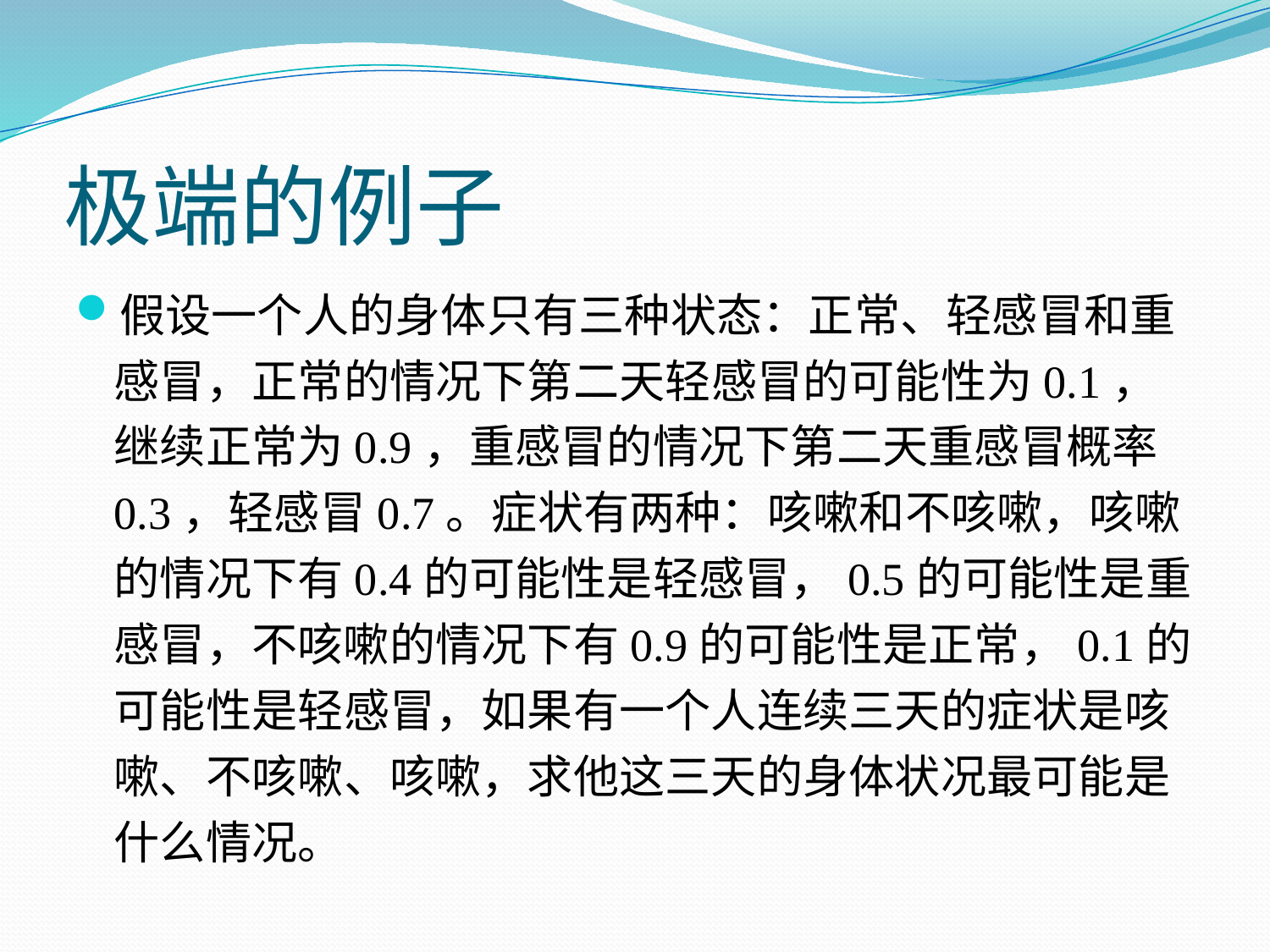

# 极端的例子
假设一个人的身体只有三种状态：正常、轻感冒和重感冒，正常的情况下第二天轻感冒的可能性为0.1，继续正常为0.9，重感冒的情况下第二天重感冒概率0.3，轻感冒0.7。症状有两种：咳嗽和不咳嗽，咳嗽的情况下有0.4的可能性是轻感冒，0.5的可能性是重感冒，不咳嗽的情况下有0.9的可能性是正常，0.1的可能性是轻感冒，如果有一个人连续三天的症状是咳嗽、不咳嗽、咳嗽，求他这三天的身体状况最可能是什么情况。